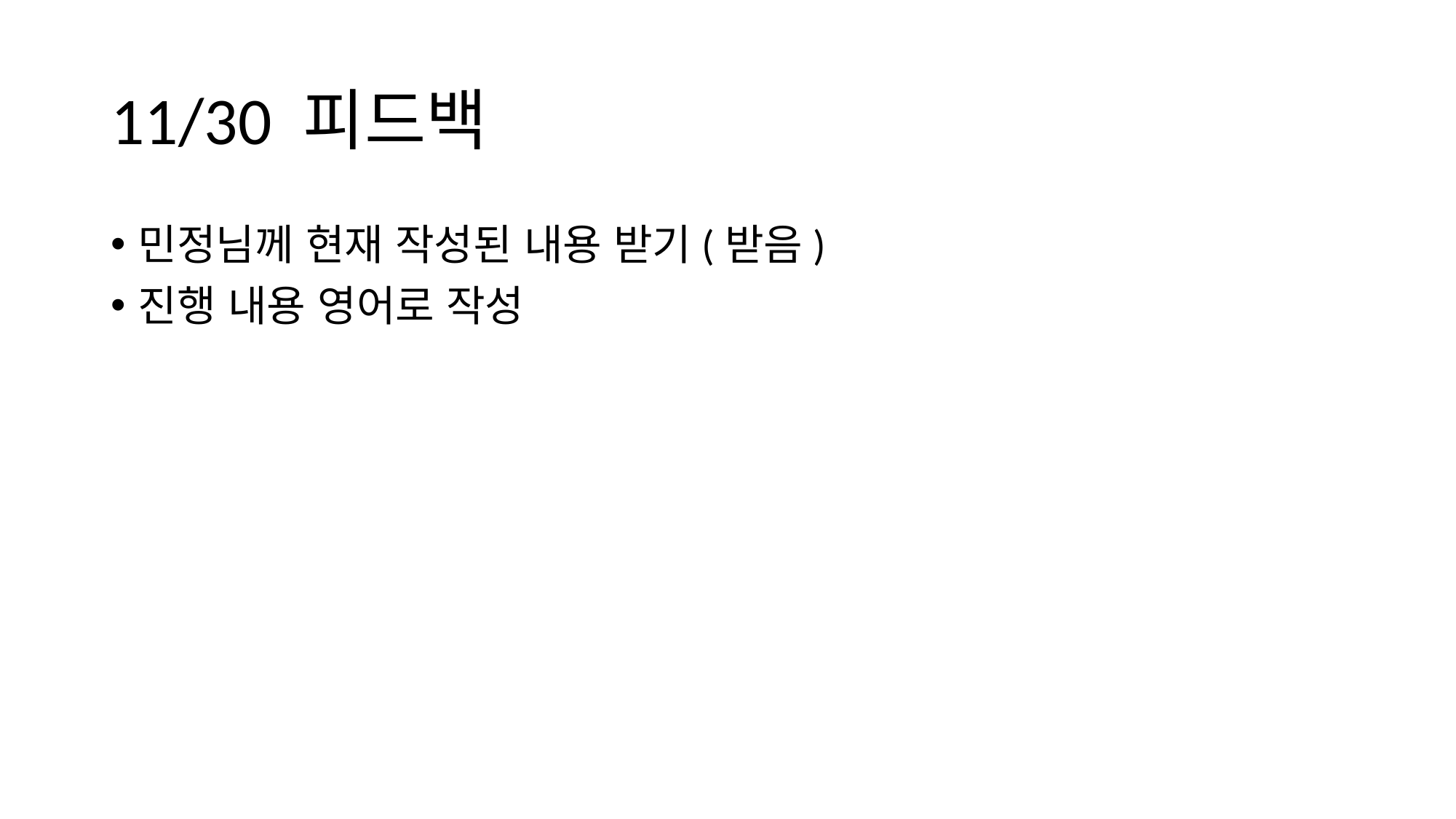

# 11/30 피드백
민정님께 현재 작성된 내용 받기(받음)
진행 내용 영어로 작성